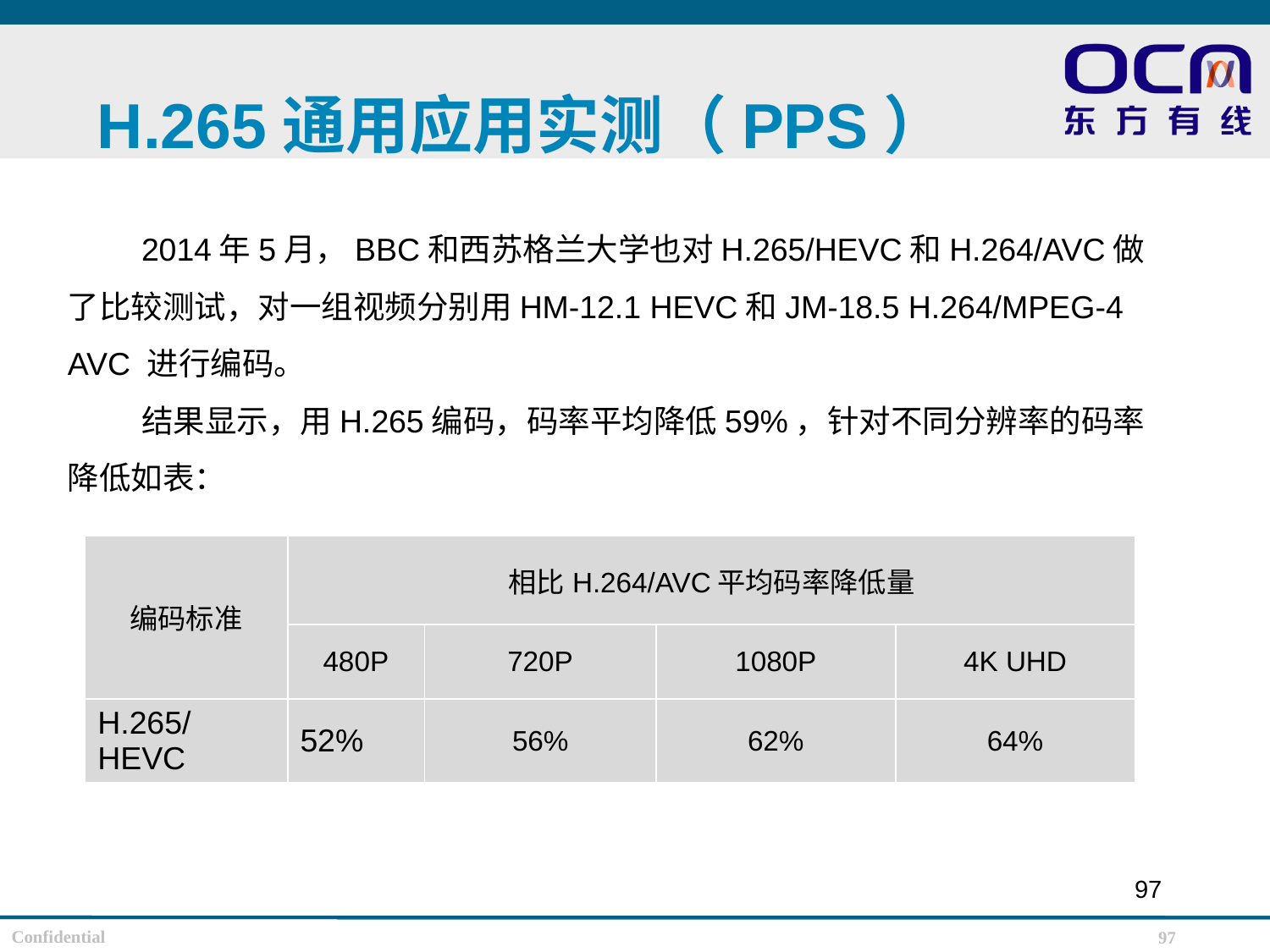

H.265通用应用实测（PPS）
2014年5月，BBC和西苏格兰大学也对H.265/HEVC和H.264/AVC做了比较测试，对一组视频分别用HM-12.1 HEVC和JM-18.5 H.264/MPEG-4 AVC 进行编码。
结果显示，用H.265编码，码率平均降低59%，针对不同分辨率的码率降低如表：
| 编码标准 | 相比H.264/AVC平均码率降低量 |  |  |  |
| --- | --- | --- | --- | --- |
|  | 480P | 720P | 1080P | 4K UHD |
| H.265/HEVC | 52% | 56% | 62% | 64% |
97